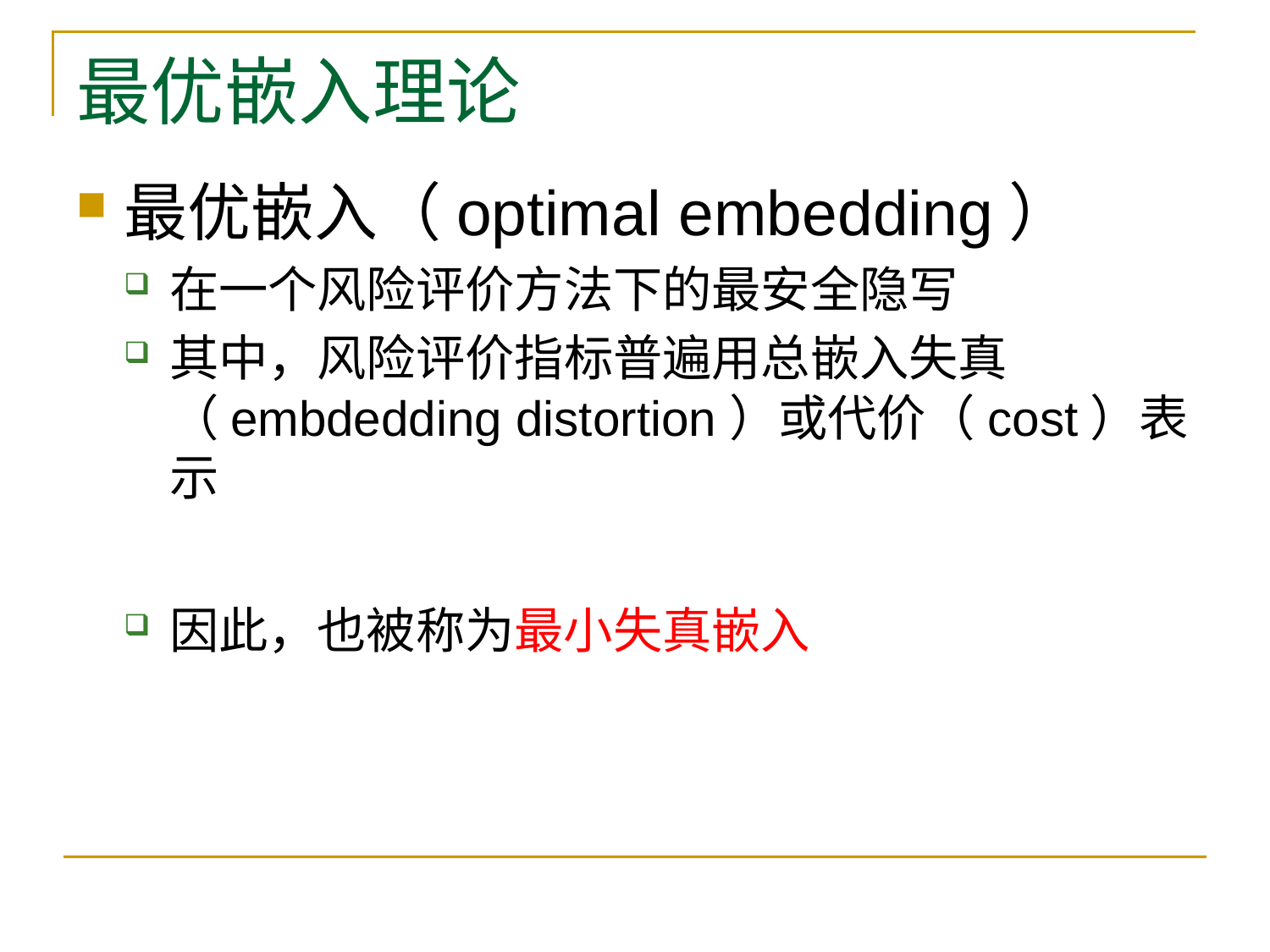

# 最优嵌入理论
最优嵌入（optimal embedding）
在一个风险评价方法下的最安全隐写
其中，风险评价指标普遍用总嵌入失真（embdedding distortion）或代价（cost）表示

因此，也被称为最小失真嵌入